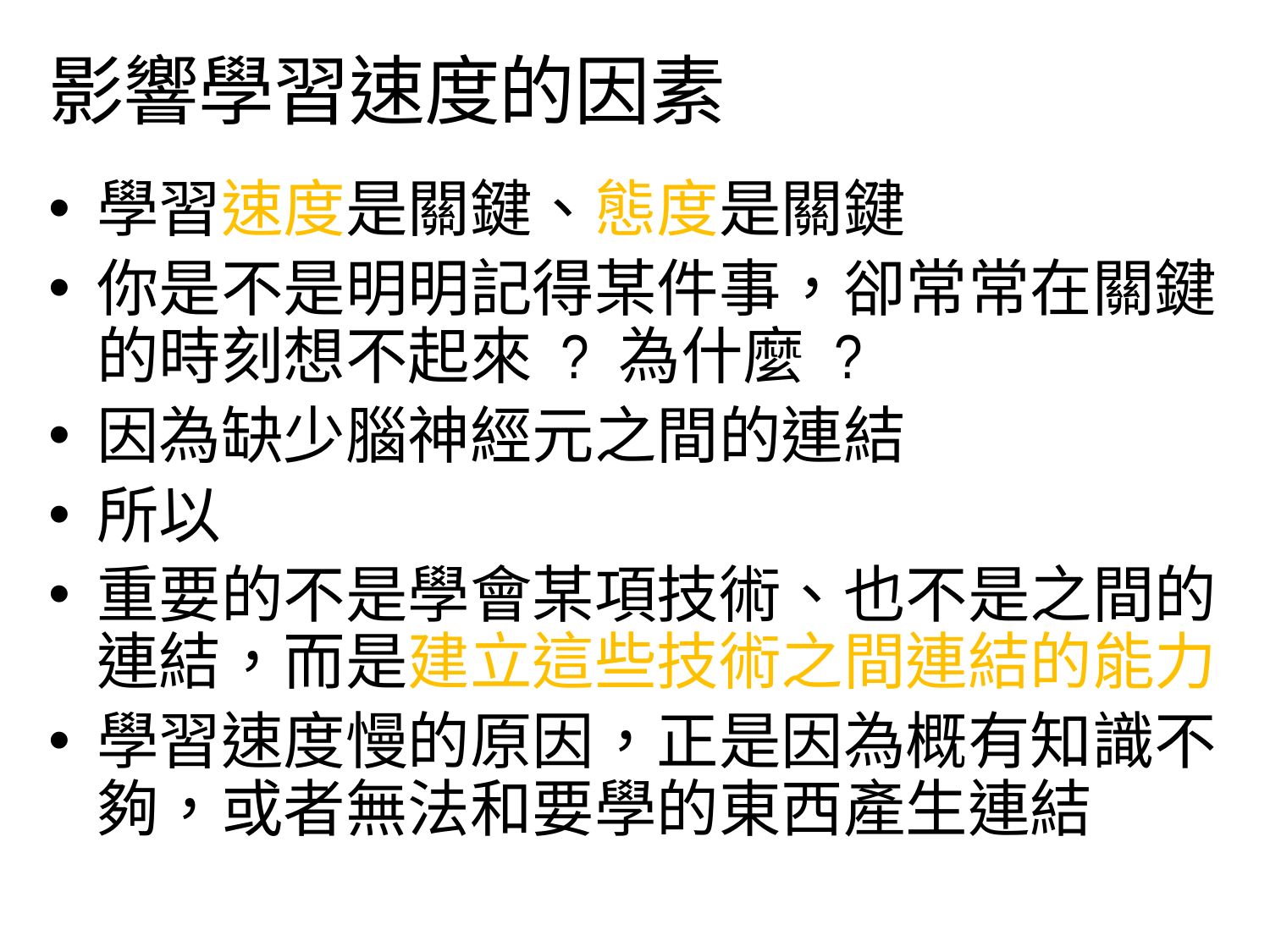

# 影響學習速度的因素
學習速度是關鍵、態度是關鍵
你是不是明明記得某件事，卻常常在關鍵的時刻想不起來 ? 為什麼 ?
因為缺少腦神經元之間的連結
所以
重要的不是學會某項技術、也不是之間的連結，而是建立這些技術之間連結的能力
學習速度慢的原因，正是因為概有知識不夠，或者無法和要學的東西產生連結